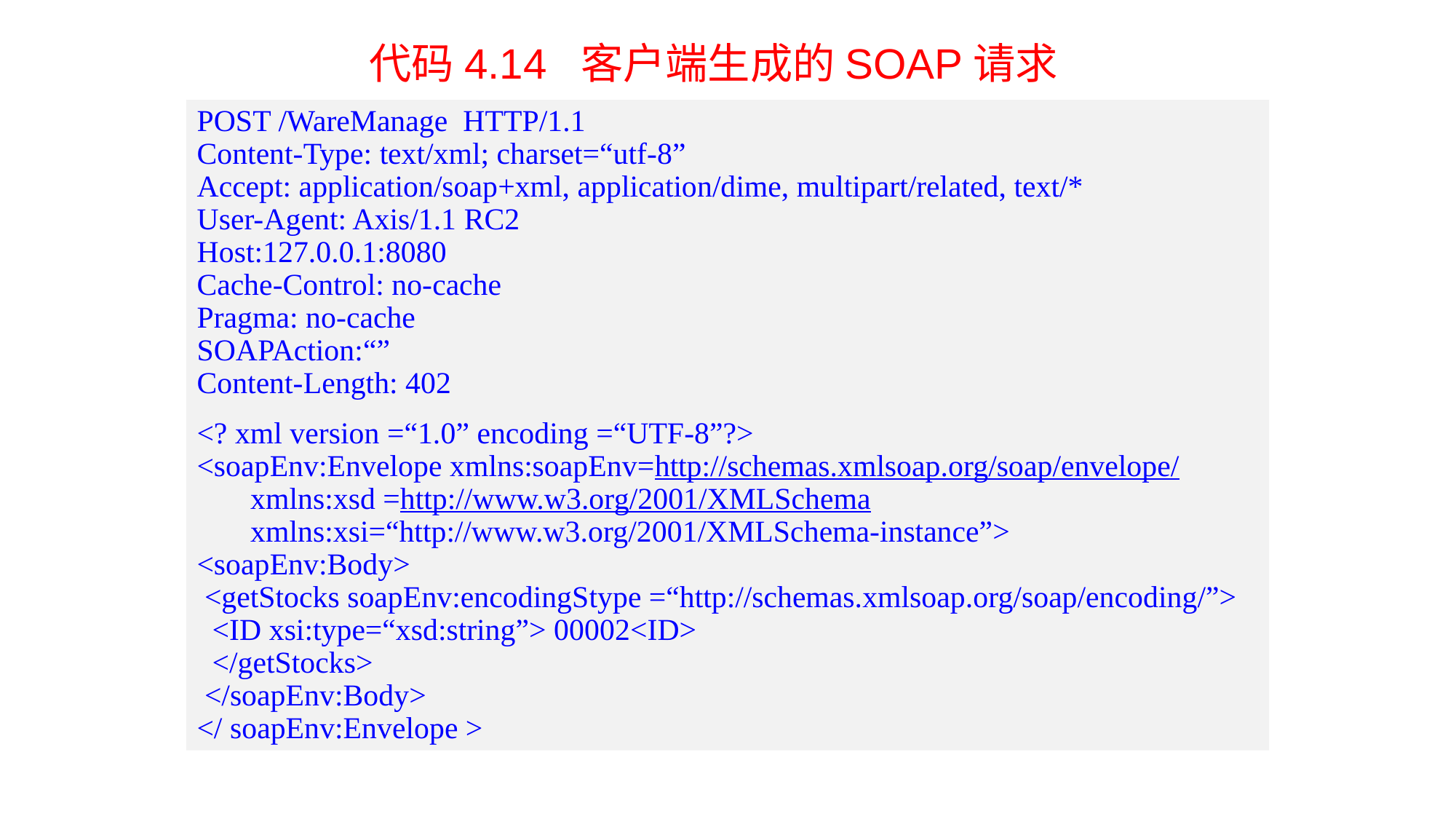

代码4.14  客户端生成的SOAP请求
POST /WareManage  HTTP/1.1
Content-Type: text/xml; charset=“utf-8”
Accept: application/soap+xml, application/dime, multipart/related, text/*
User-Agent: Axis/1.1 RC2
Host:127.0.0.1:8080
Cache-Control: no-cache
Pragma: no-cache
SOAPAction:“”
Content-Length: 402

<? xml version =“1.0” encoding =“UTF-8”?>
<soapEnv:Envelope xmlns:soapEnv=http://schemas.xmlsoap.org/soap/envelope/
       xmlns:xsd =http://www.w3.org/2001/XMLSchema
       xmlns:xsi=“http://www.w3.org/2001/XMLSchema-instance”>
<soapEnv:Body>
 <getStocks soapEnv:encodingStype =“http://schemas.xmlsoap.org/soap/encoding/”>
  <ID xsi:type=“xsd:string”> 00002<ID>
  </getStocks>
 </soapEnv:Body>
</ soapEnv:Envelope >